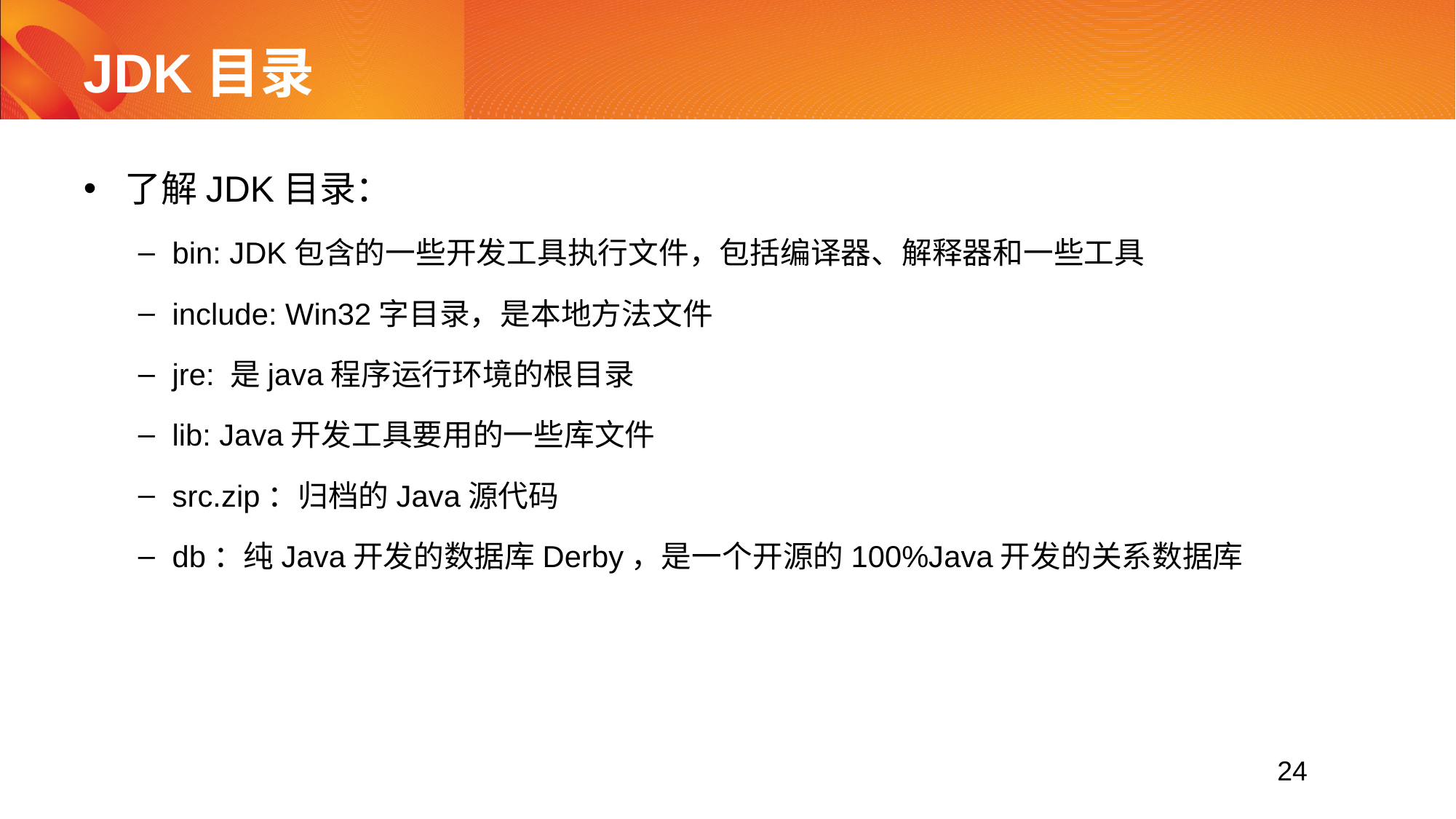

# JDK目录
了解JDK目录：
bin: JDK包含的一些开发工具执行文件，包括编译器、解释器和一些工具
include: Win32字目录，是本地方法文件
jre: 是java程序运行环境的根目录
lib: Java开发工具要用的一些库文件
src.zip：归档的Java源代码
db：纯Java开发的数据库Derby，是一个开源的100%Java开发的关系数据库